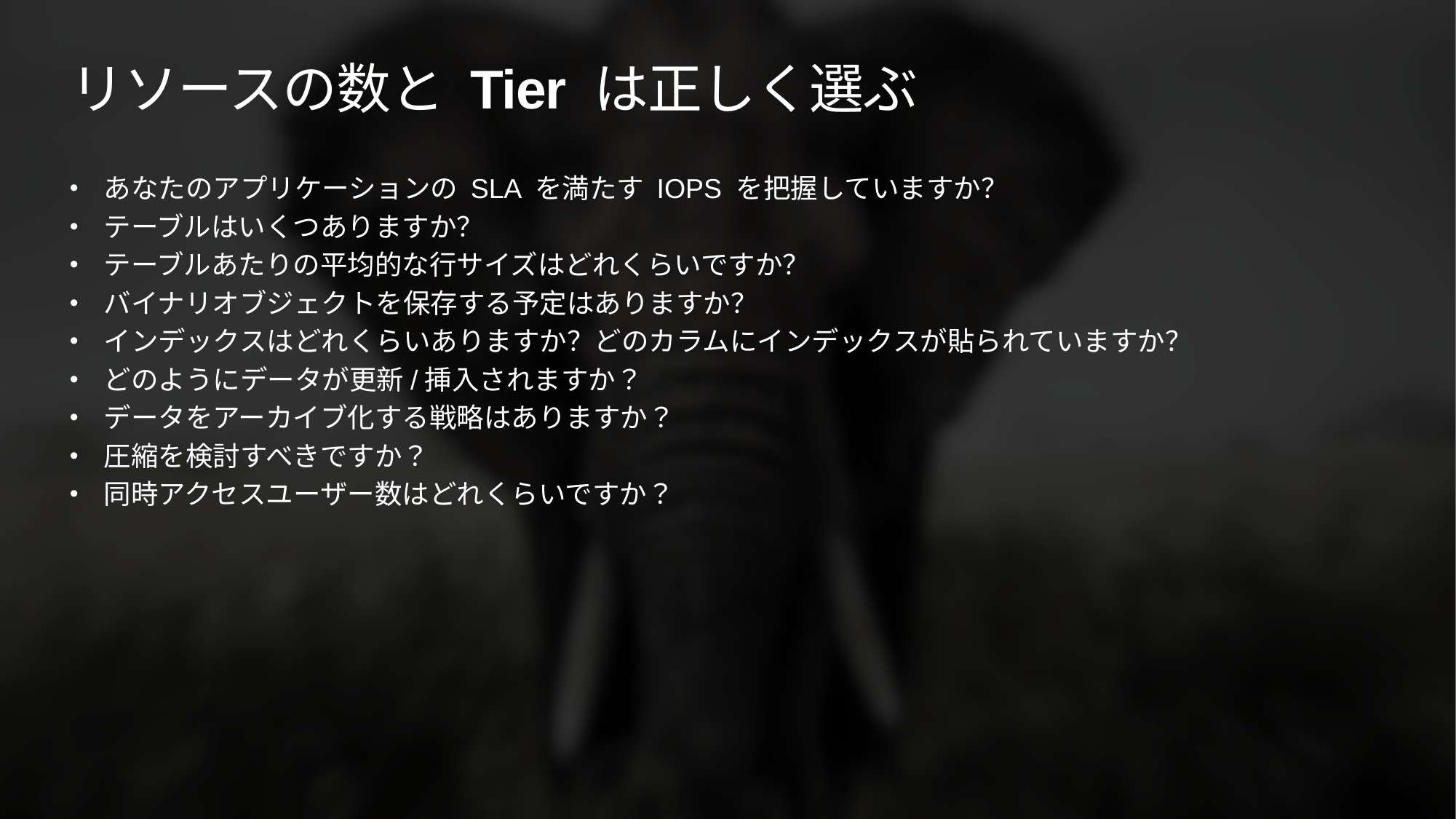

# リソースの数と Tier は正しく選ぶ
あなたのアプリケーションの SLA を満たす IOPS を把握していますか？
テーブルはいくつありますか？
テーブルあたりの平均的な行サイズはどれくらいですか？
バイナリオブジェクトを保存する予定はありますか？
インデックスはどれくらいありますか？どのカラムにインデックスが貼られていますか？
どのようにデータが更新/挿入されますか？
データをアーカイブ化する戦略はありますか？
圧縮を検討すべきですか？
同時アクセスユーザー数はどれくらいですか？